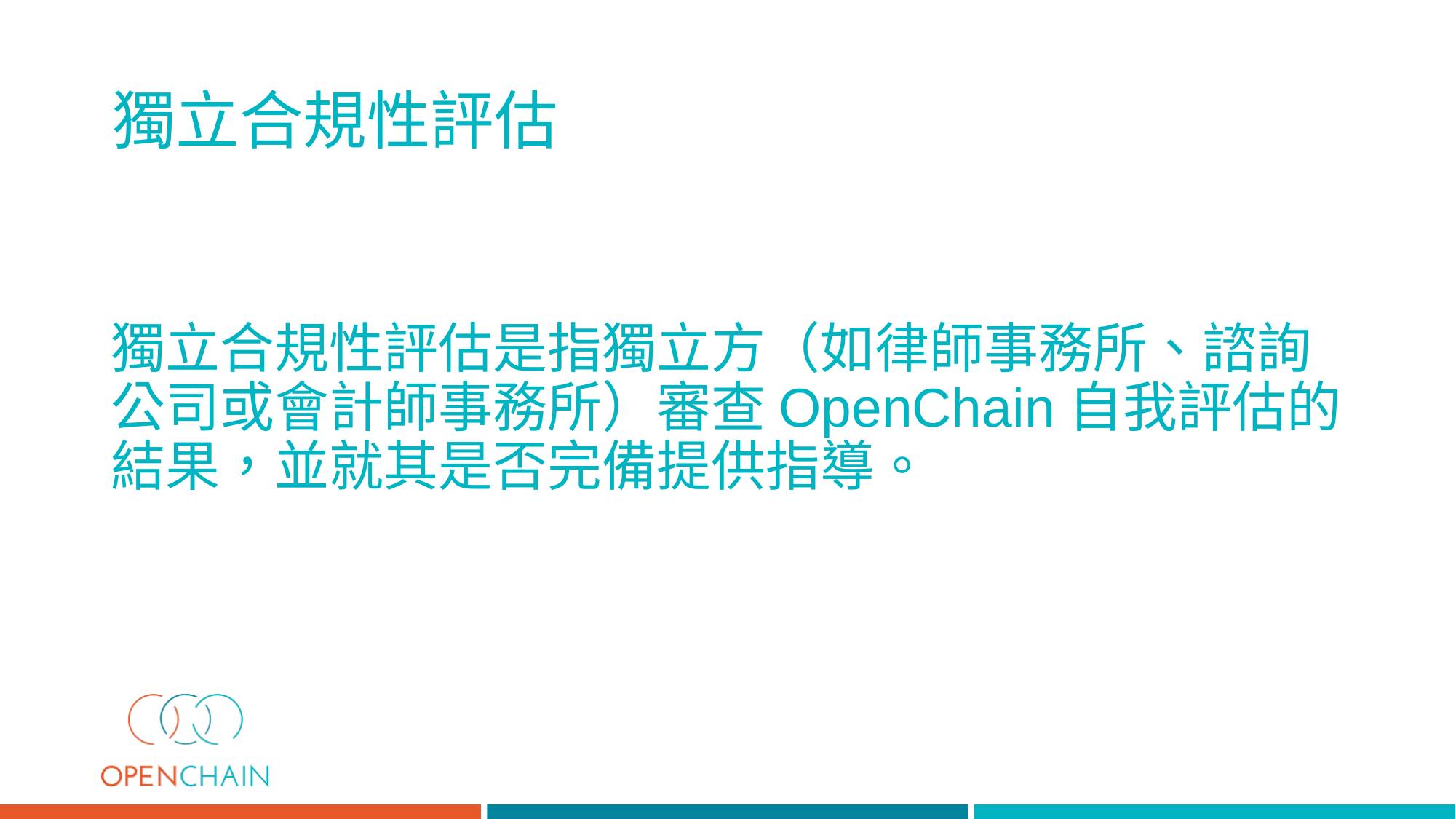

獨立合規性評估
# 獨立合規性評估是指獨立方（如律師事務所、諮詢公司或會計師事務所）審查OpenChain自我評估的結果，並就其是否完備提供指導。